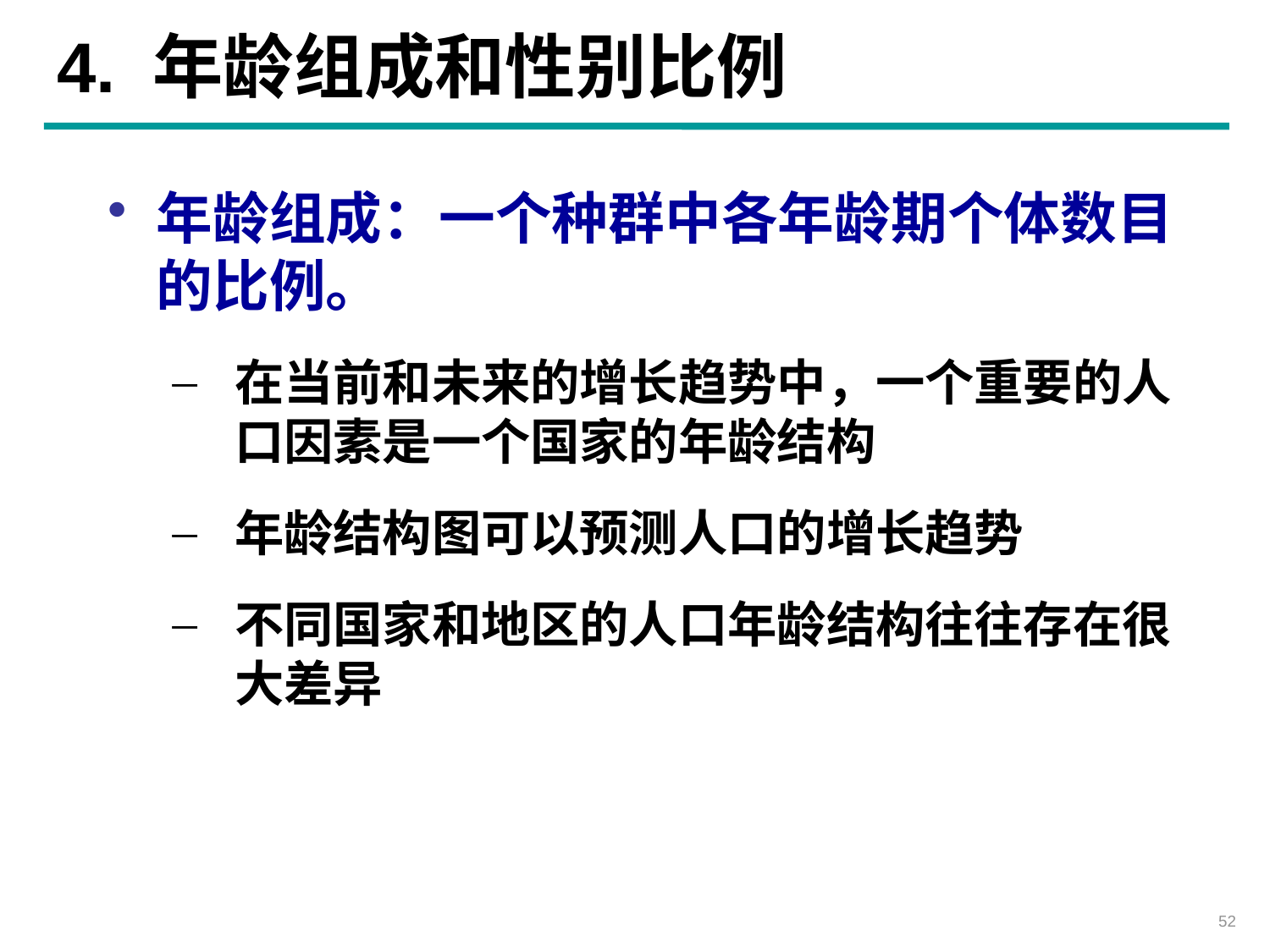

4. 年龄组成和性别比例
年龄组成：一个种群中各年龄期个体数目的比例。
在当前和未来的增长趋势中，一个重要的人口因素是一个国家的年龄结构
年龄结构图可以预测人口的增长趋势
不同国家和地区的人口年龄结构往往存在很大差异
52